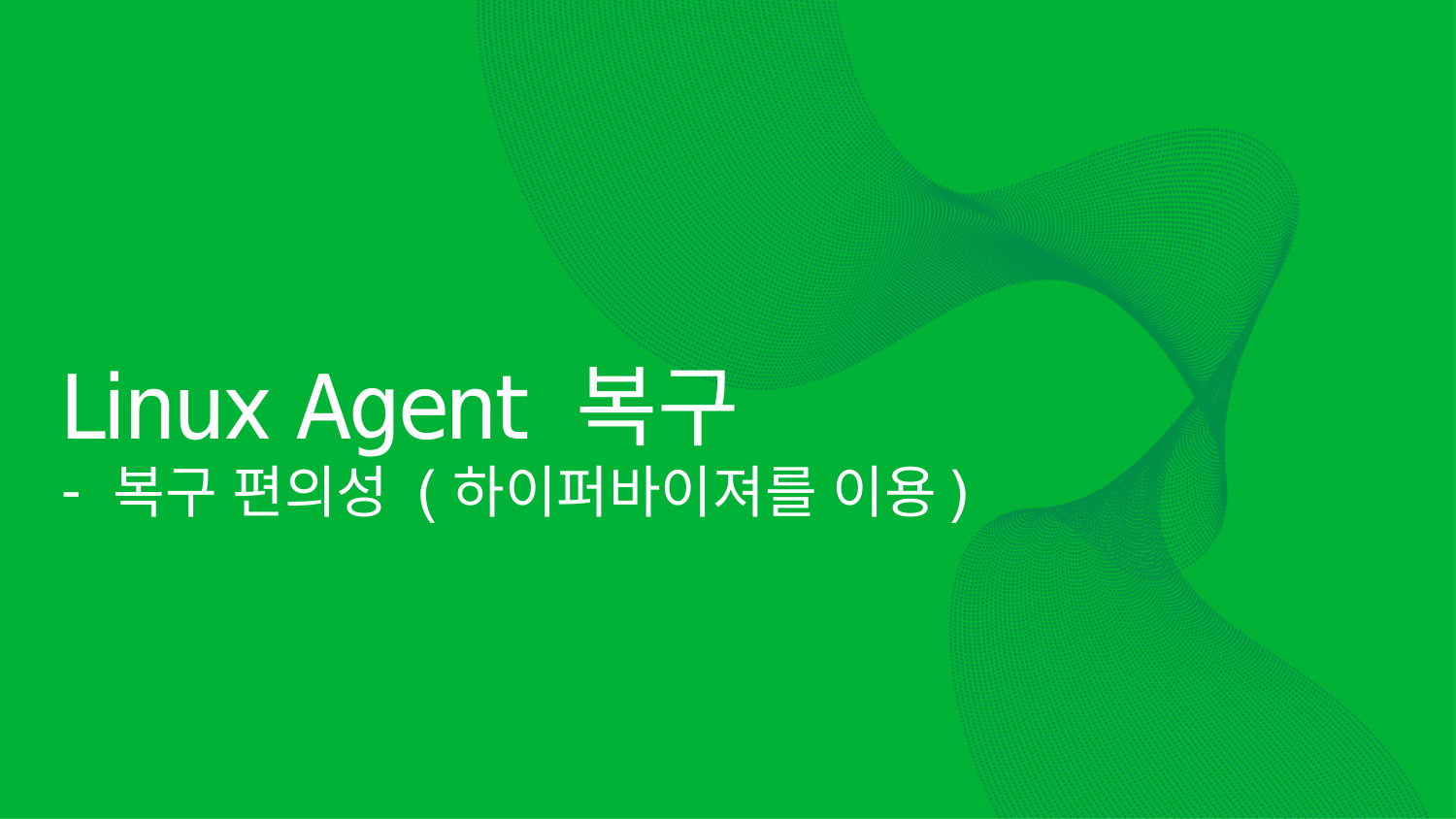

Linux Agent 복구
- 복구 편의성 (하이퍼바이져를 이용)